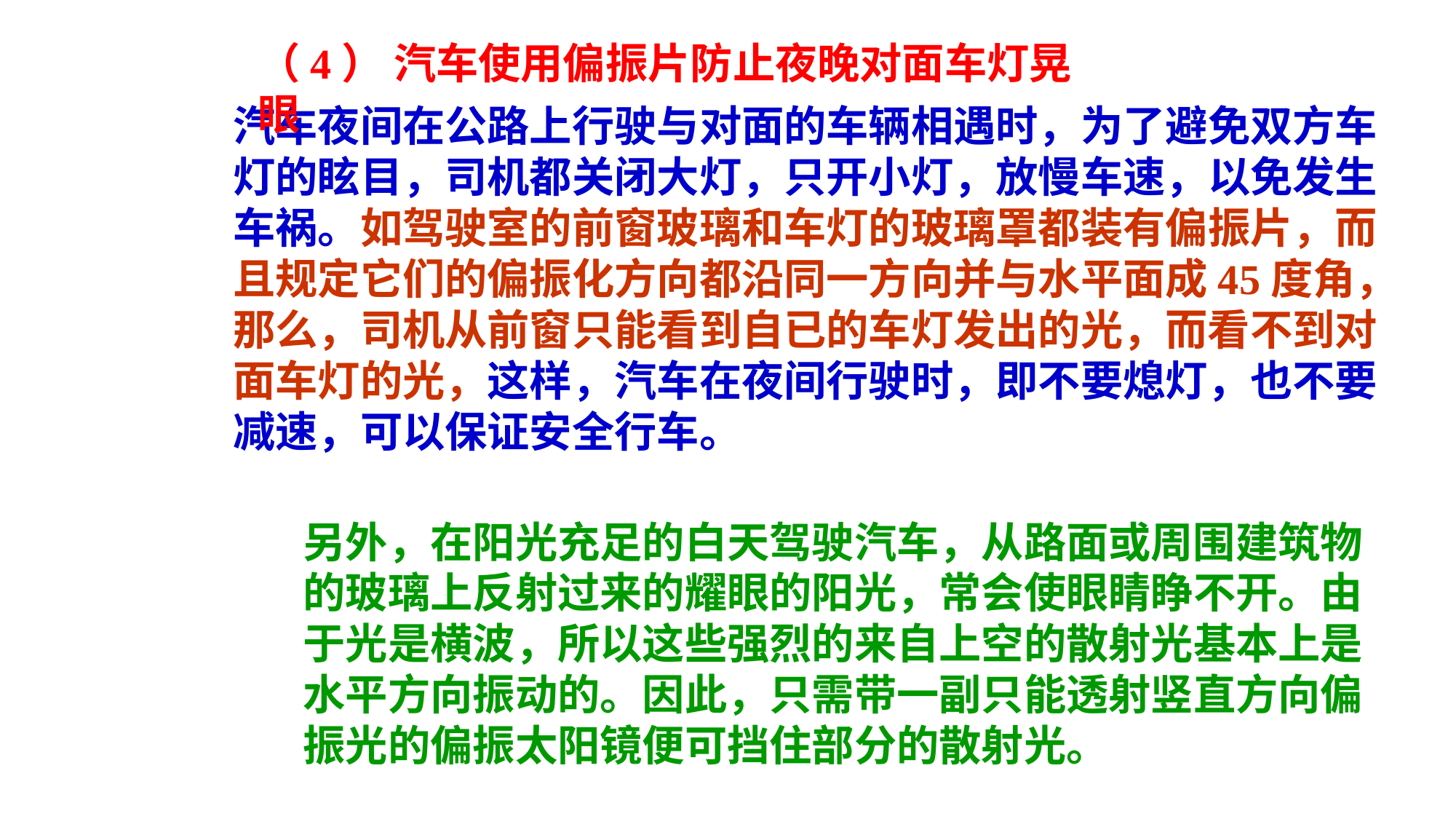

（4） 汽车使用偏振片防止夜晚对面车灯晃眼
汽车夜间在公路上行驶与对面的车辆相遇时，为了避免双方车灯的眩目，司机都关闭大灯，只开小灯，放慢车速，以免发生车祸。如驾驶室的前窗玻璃和车灯的玻璃罩都装有偏振片，而且规定它们的偏振化方向都沿同一方向并与水平面成45度角，那么，司机从前窗只能看到自已的车灯发出的光，而看不到对面车灯的光，这样，汽车在夜间行驶时，即不要熄灯，也不要减速，可以保证安全行车。
另外，在阳光充足的白天驾驶汽车，从路面或周围建筑物的玻璃上反射过来的耀眼的阳光，常会使眼睛睁不开。由于光是横波，所以这些强烈的来自上空的散射光基本上是水平方向振动的。因此，只需带一副只能透射竖直方向偏振光的偏振太阳镜便可挡住部分的散射光。